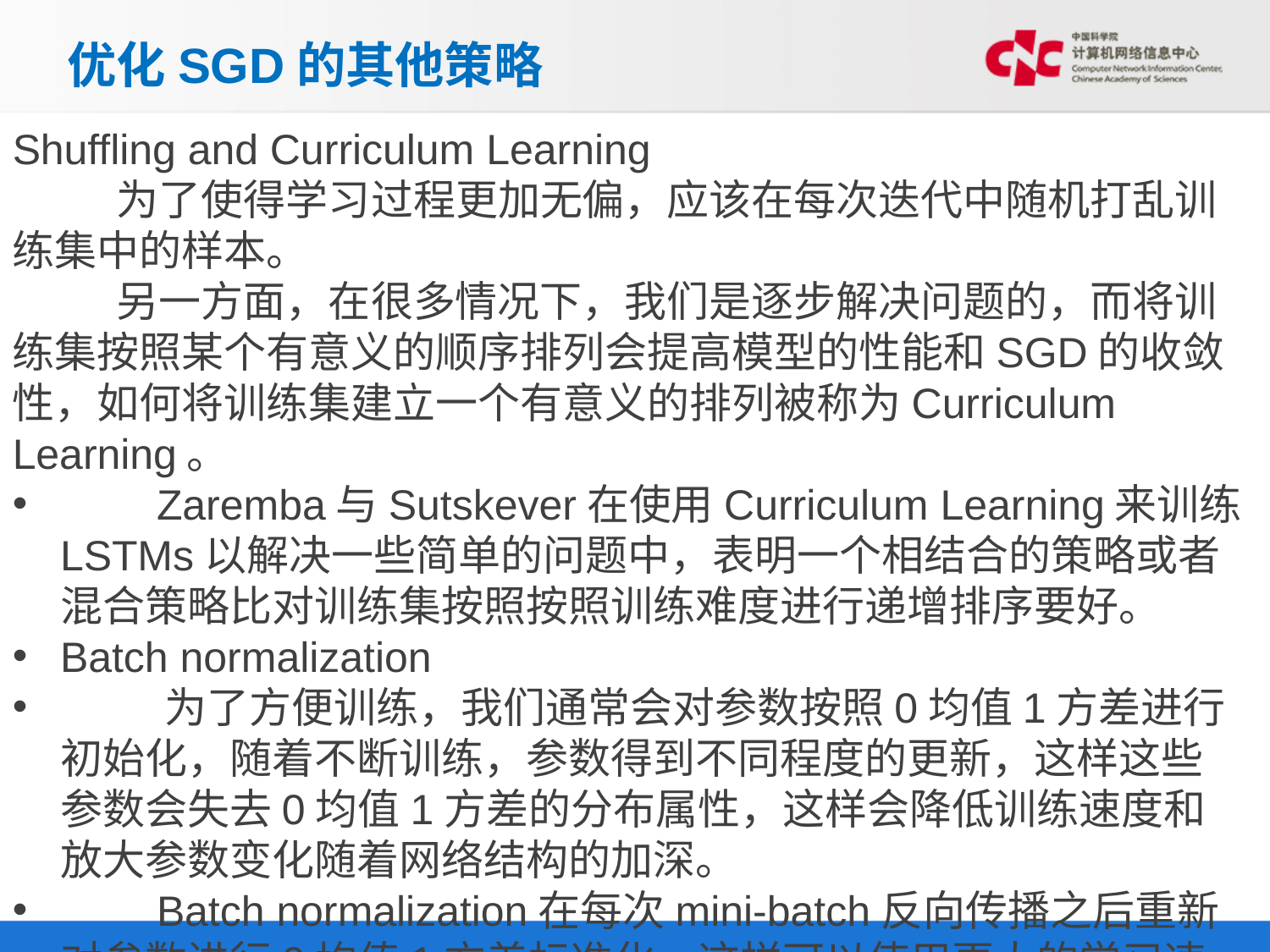

优化SGD的其他策略
Shuffling and Curriculum Learning
   为了使得学习过程更加无偏，应该在每次迭代中随机打乱训练集中的样本。
   另一方面，在很多情况下，我们是逐步解决问题的，而将训练集按照某个有意义的顺序排列会提高模型的性能和SGD的收敛性，如何将训练集建立一个有意义的排列被称为Curriculum Learning。
   Zaremba与Sutskever在使用Curriculum Learning来训练LSTMs以解决一些简单的问题中，表明一个相结合的策略或者混合策略比对训练集按照按照训练难度进行递增排序要好。
Batch normalization
   为了方便训练，我们通常会对参数按照0均值1方差进行初始化，随着不断训练，参数得到不同程度的更新，这样这些参数会失去0均值1方差的分布属性，这样会降低训练速度和放大参数变化随着网络结构的加深。
   Batch normalization在每次mini-batch反向传播之后重新对参数进行0均值1方差标准化。这样可以使用更大的学习速率，以及花费更少的精力在参数初始化点上。Batch normalization充当着正则化、减少甚至消除掉Dropout的必要性。
Early stopping
   在验证集上如果连续的多次迭代过程中损失函数不再显著地降低，那么应该提前结束训练，详细参见NIPS 2015 Tutorial slides，或者参见防止过拟合的一些方法。
Gradient noise
   Gradient noise即在每次迭代计算梯度中加上一个高斯分布N(0,σ2t)N(0,σt2)的随机误差，即